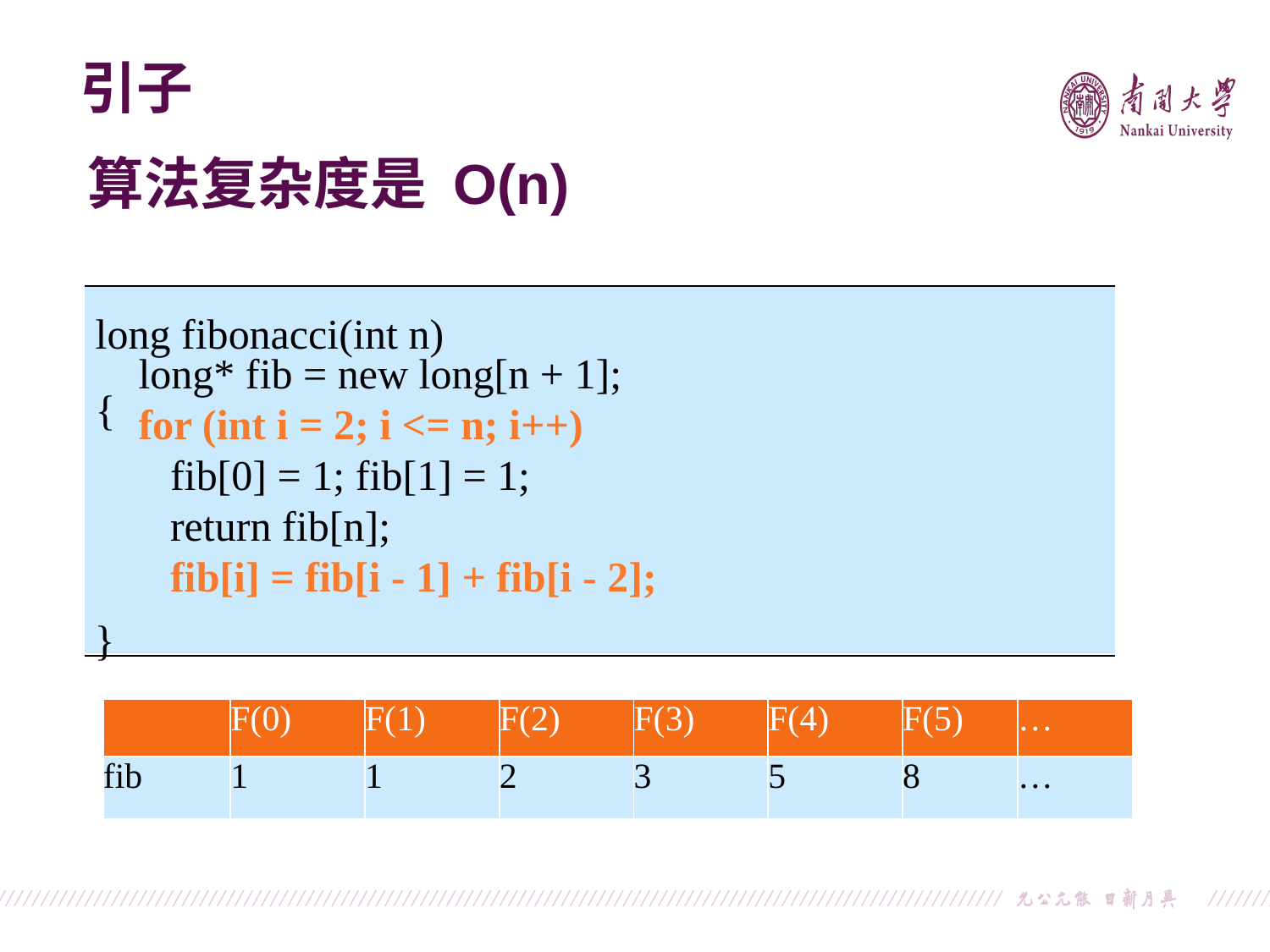

引子
引子
算法复杂度是 O(n)
long fibonacci(int n)
{

long* fib = new long[n + 1];
for (int i = 2; i <= n; i++)
   fib[0] = 1; fib[1] = 1;
   return fib[n];
   fib[i] = fib[i - 1] + fib[i - 2];

}

|  | F(0) | F(1) | F(2) | F(3) | F(4) | F(5) | … |
| --- | --- | --- | --- | --- | --- | --- | --- |
| fib | 1 | 1 | 2 | 3 | 5 | 8 | … |